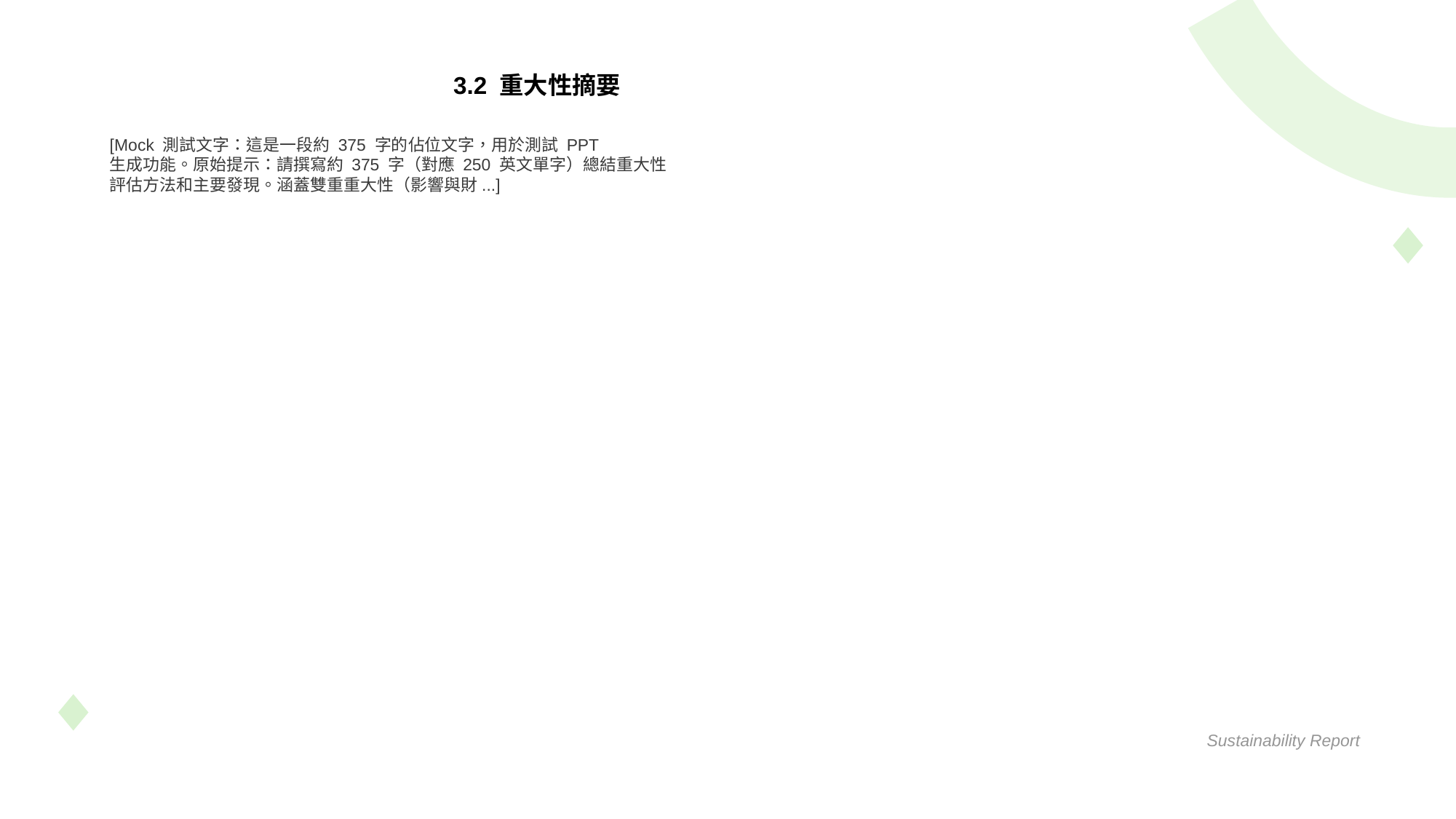

3.2 重大性摘要
[Mock 測試文字：這是一段約 375 字的佔位文字，用於測試 PPT
生成功能。原始提示：請撰寫約 375 字（對應 250 英文單字）總結重大性評估方法和主要發現。涵蓋雙重重大性（影響與財...]
Sustainability Report